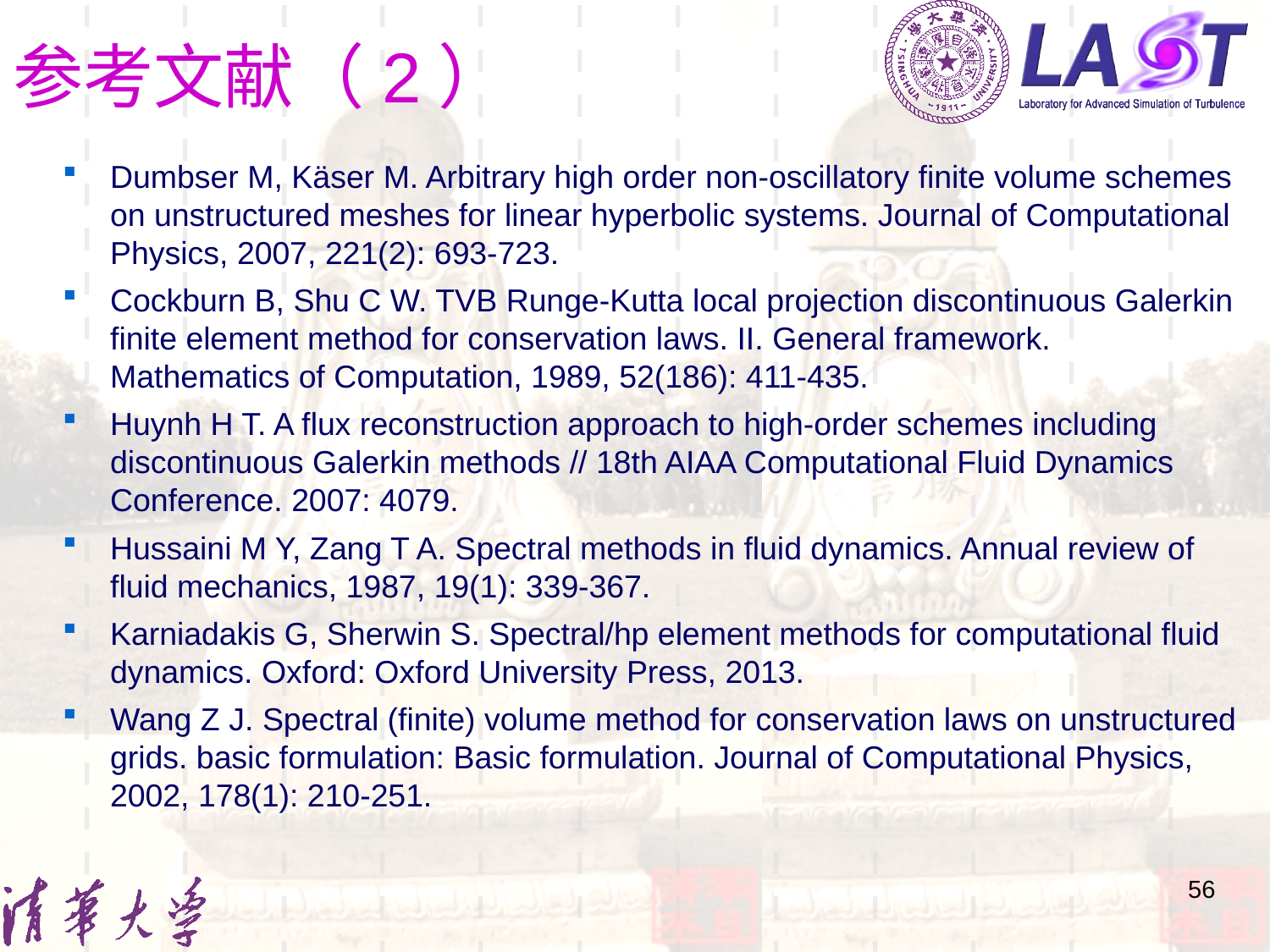

# 参考文献（2）
Dumbser M, Käser M. Arbitrary high order non-oscillatory finite volume schemes on unstructured meshes for linear hyperbolic systems. Journal of Computational Physics, 2007, 221(2): 693-723.
Cockburn B, Shu C W. TVB Runge-Kutta local projection discontinuous Galerkin finite element method for conservation laws. II. General framework. Mathematics of Computation, 1989, 52(186): 411-435.
Huynh H T. A flux reconstruction approach to high-order schemes including discontinuous Galerkin methods // 18th AIAA Computational Fluid Dynamics Conference. 2007: 4079.
Hussaini M Y, Zang T A. Spectral methods in fluid dynamics. Annual review of fluid mechanics, 1987, 19(1): 339-367.
Karniadakis G, Sherwin S. Spectral/hp element methods for computational fluid dynamics. Oxford: Oxford University Press, 2013.
Wang Z J. Spectral (finite) volume method for conservation laws on unstructured grids. basic formulation: Basic formulation. Journal of Computational Physics, 2002, 178(1): 210-251.
56